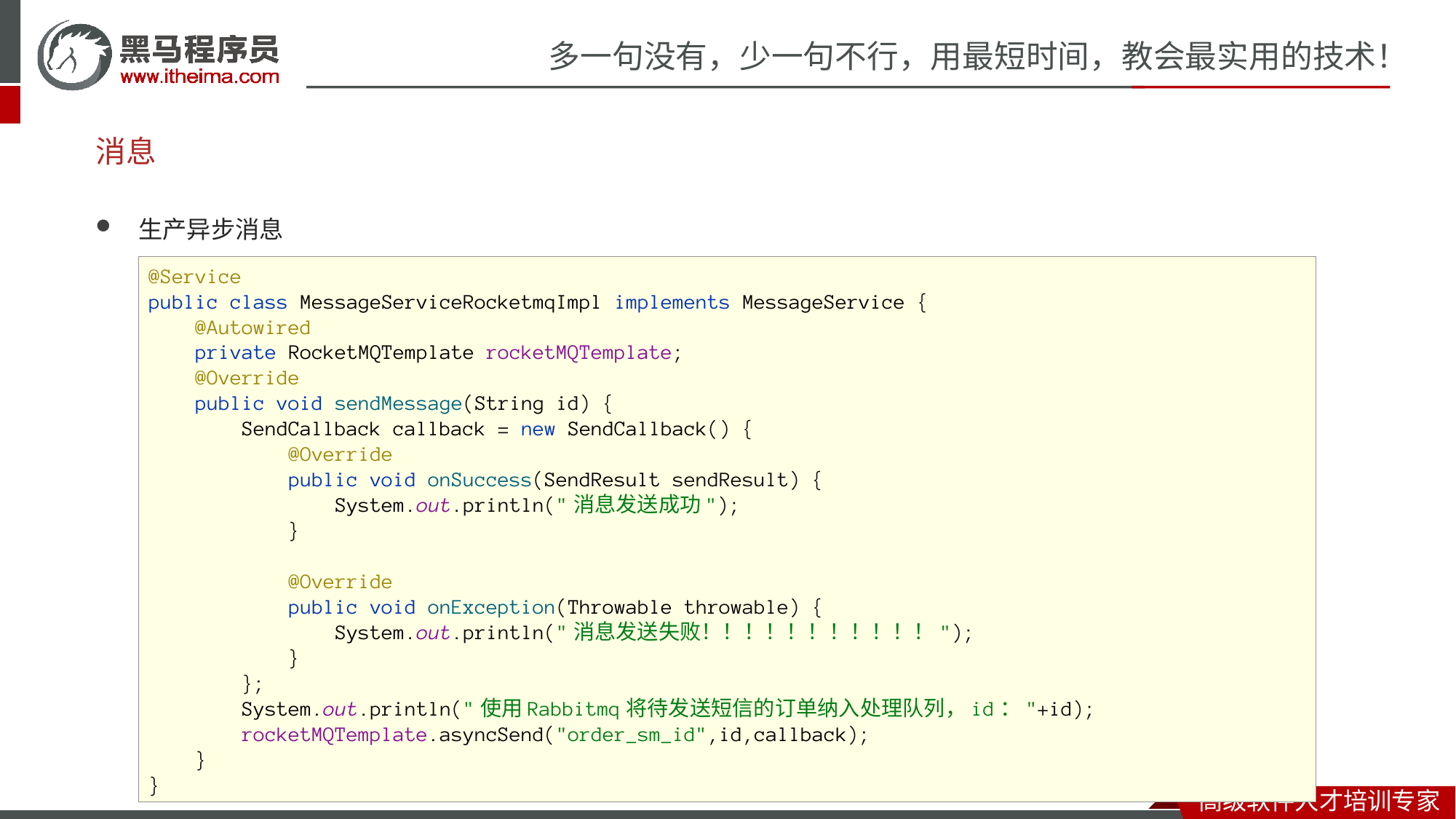

# 消息
生产异步消息
@Service
public class MessageServiceRocketmqImpl implements MessageService {
    @Autowired
    private RocketMQTemplate rocketMQTemplate;
    @Override
    public void sendMessage(String id) {
        SendCallback callback = new SendCallback() {
            @Override
            public void onSuccess(SendResult sendResult) {
                System.out.println("消息发送成功");
            }
            @Override
            public void onException(Throwable throwable) {
                System.out.println("消息发送失败！！！！！！！！！！！");
            }
        };
        System.out.println("使用Rabbitmq将待发送短信的订单纳入处理队列，id："+id);
        rocketMQTemplate.asyncSend("order_sm_id",id,callback);
    }
}